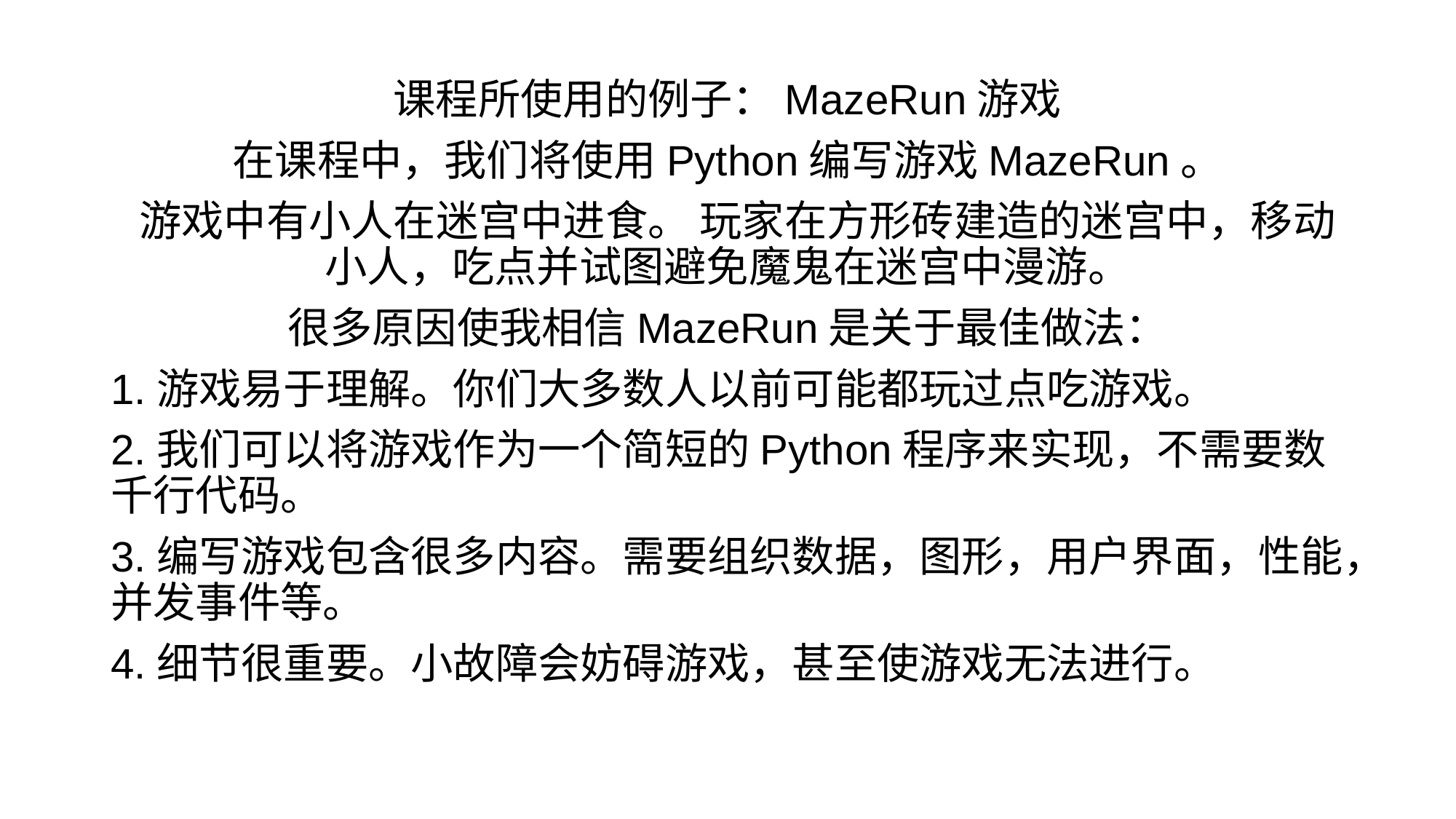

课程所使用的例子：MazeRun游戏
在课程中，我们将使用Python编写游戏MazeRun。
 游戏中有小人在迷宫中进食。 玩家在方形砖建造的迷宫中，移动小人，吃点并试图避免魔鬼在迷宫中漫游。
很多原因使我相信MazeRun是关于最佳做法：
1.游戏易于理解。你们大多数人以前可能都玩过点吃游戏。
2.我们可以将游戏作为一个简短的Python程序来实现，不需要数千行代码。
3.编写游戏包含很多内容。需要组织数据，图形，用户界面，性能，并发事件等。
4.细节很重要。小故障会妨碍游戏，甚至使游戏无法进行。